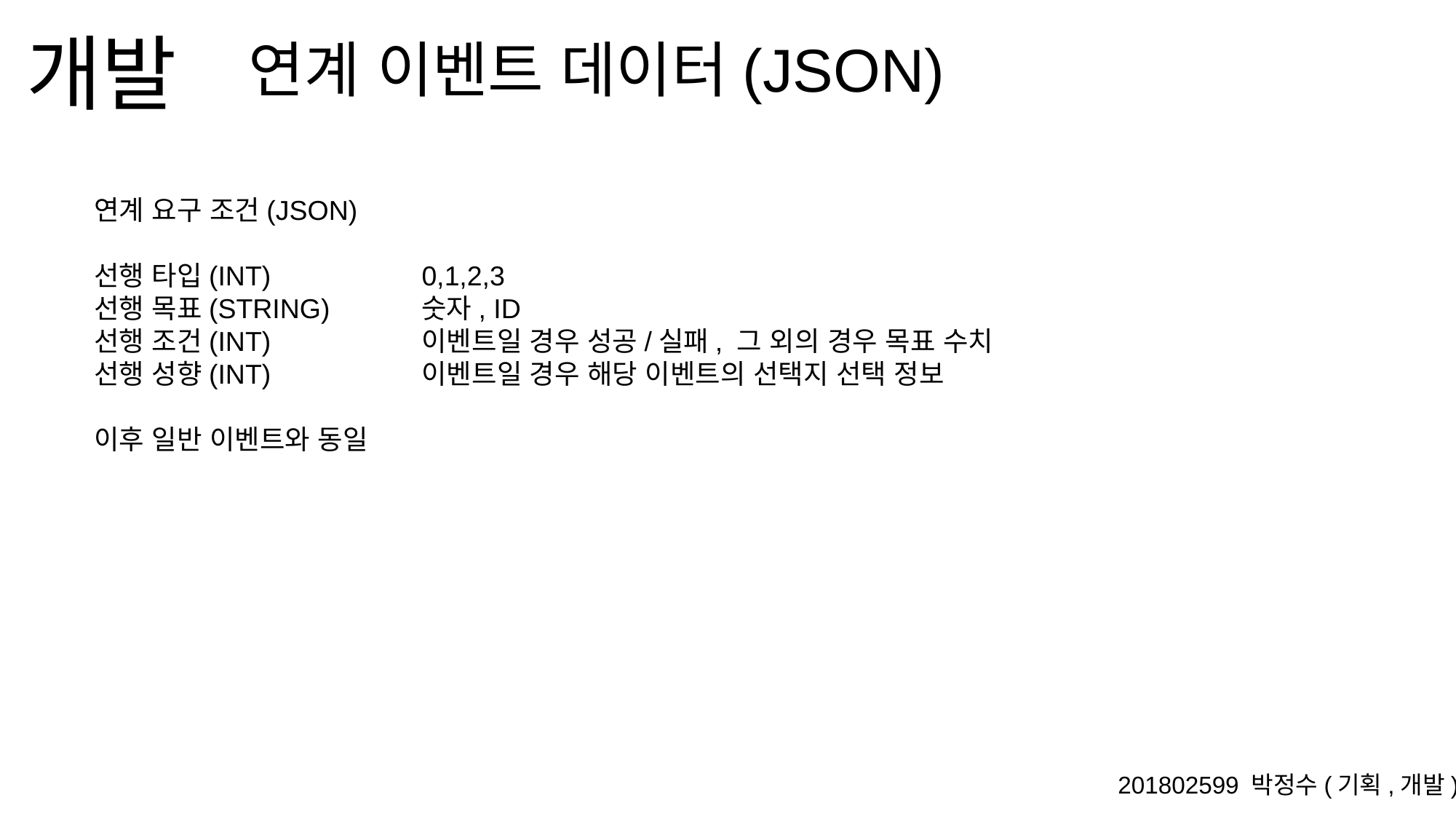

연계 이벤트 데이터(JSON)
연계 요구 조건(JSON)

선행 타입(INT)		0,1,2,3
선행 목표(STRING)	숫자, ID
선행 조건(INT)		이벤트일 경우 성공/실패, 그 외의 경우 목표 수치
선행 성향(INT)		이벤트일 경우 해당 이벤트의 선택지 선택 정보

이후 일반 이벤트와 동일